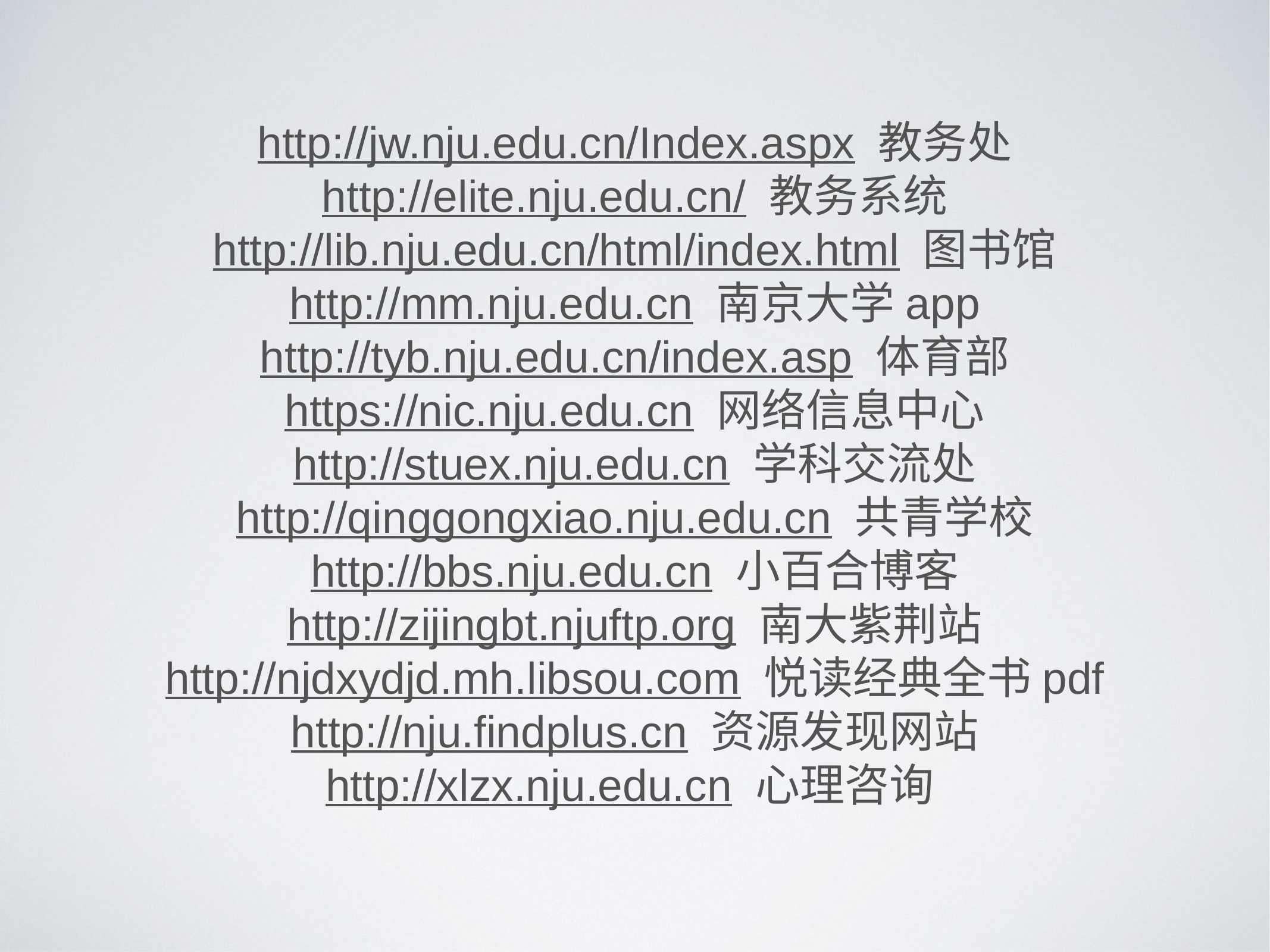

http://jw.nju.edu.cn/Index.aspx 教务处
http://elite.nju.edu.cn/ 教务系统
http://lib.nju.edu.cn/html/index.html 图书馆
http://mm.nju.edu.cn 南京大学app
http://tyb.nju.edu.cn/index.asp 体育部
https://nic.nju.edu.cn 网络信息中心
http://stuex.nju.edu.cn 学科交流处
http://qinggongxiao.nju.edu.cn 共青学校
http://bbs.nju.edu.cn 小百合博客
http://zijingbt.njuftp.org 南大紫荆站
http://njdxydjd.mh.libsou.com 悦读经典全书pdf
http://nju.findplus.cn 资源发现网站
http://xlzx.nju.edu.cn 心理咨询